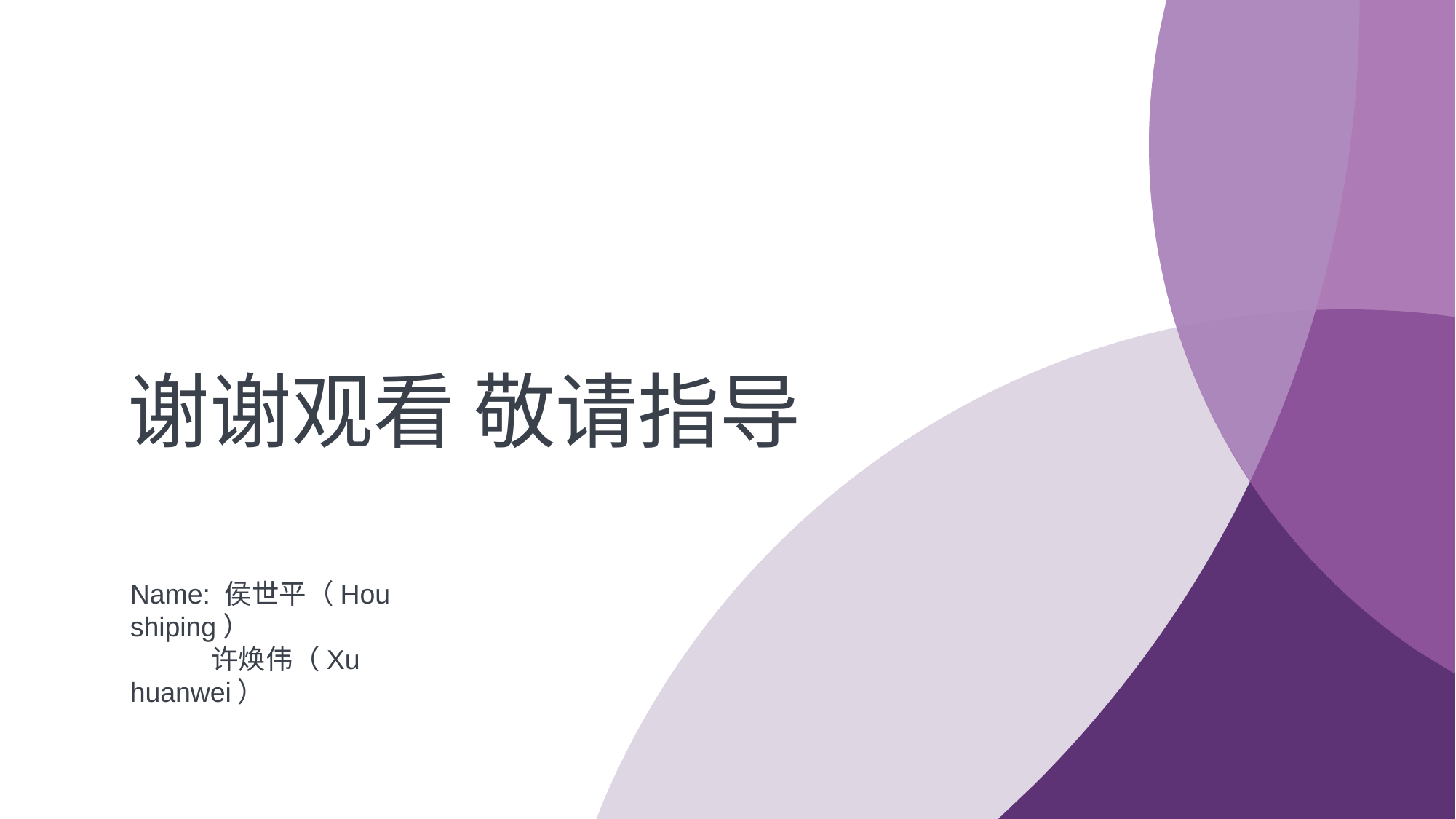

谢谢观看 敬请指导

Name: 侯世平（Hou shiping）
            许焕伟（Xu huanwei）